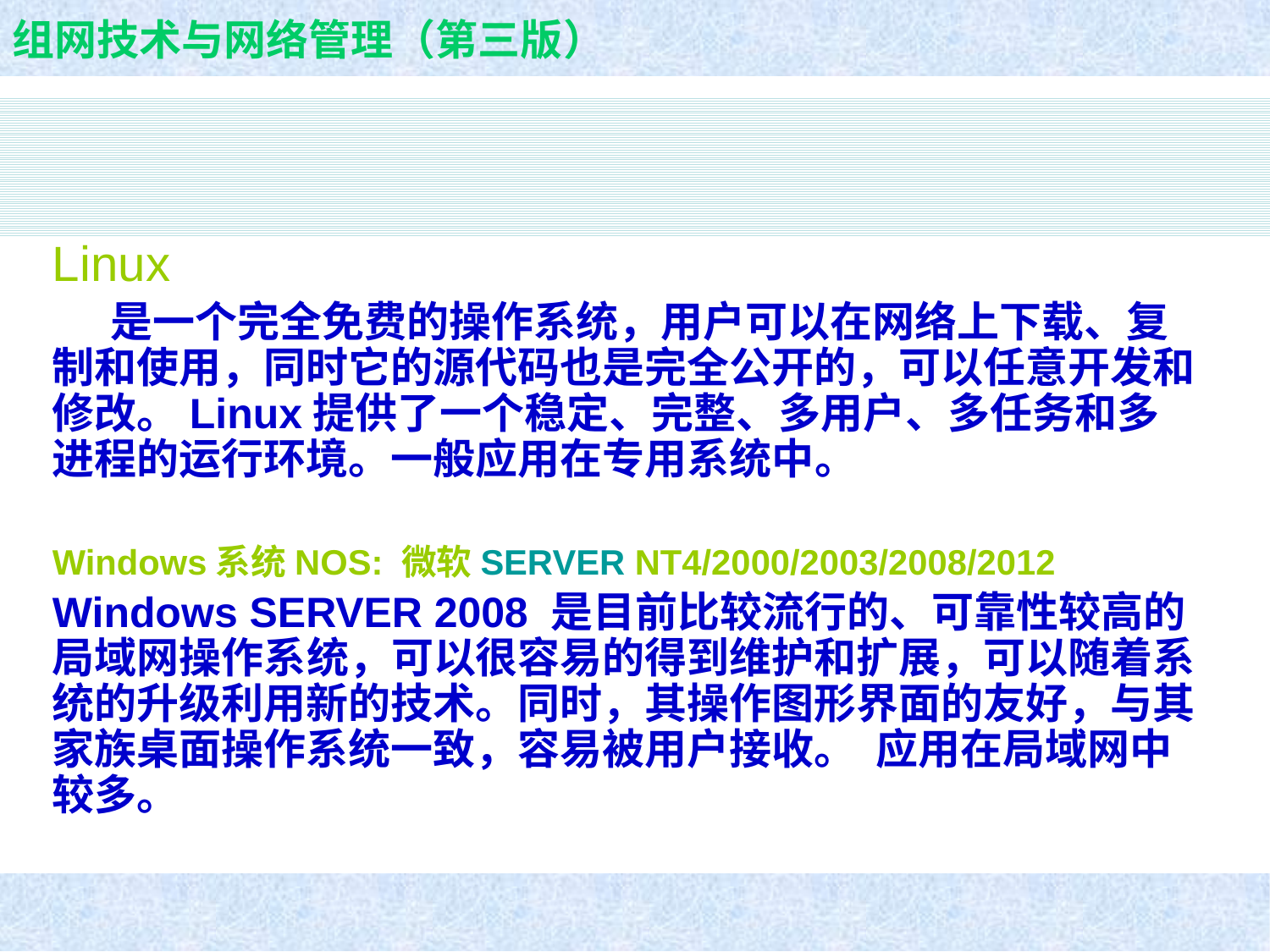

Linux
     是一个完全免费的操作系统，用户可以在网络上下载、复制和使用，同时它的源代码也是完全公开的，可以任意开发和修改。Linux提供了一个稳定、完整、多用户、多任务和多进程的运行环境。一般应用在专用系统中。

Windows系统NOS: 微软SERVER NT4/2000/2003/2008/2012
Windows SERVER 2008 是目前比较流行的、可靠性较高的局域网操作系统，可以很容易的得到维护和扩展，可以随着系统的升级利用新的技术。同时，其操作图形界面的友好，与其家族桌面操作系统一致，容易被用户接收。  应用在局域网中较多。